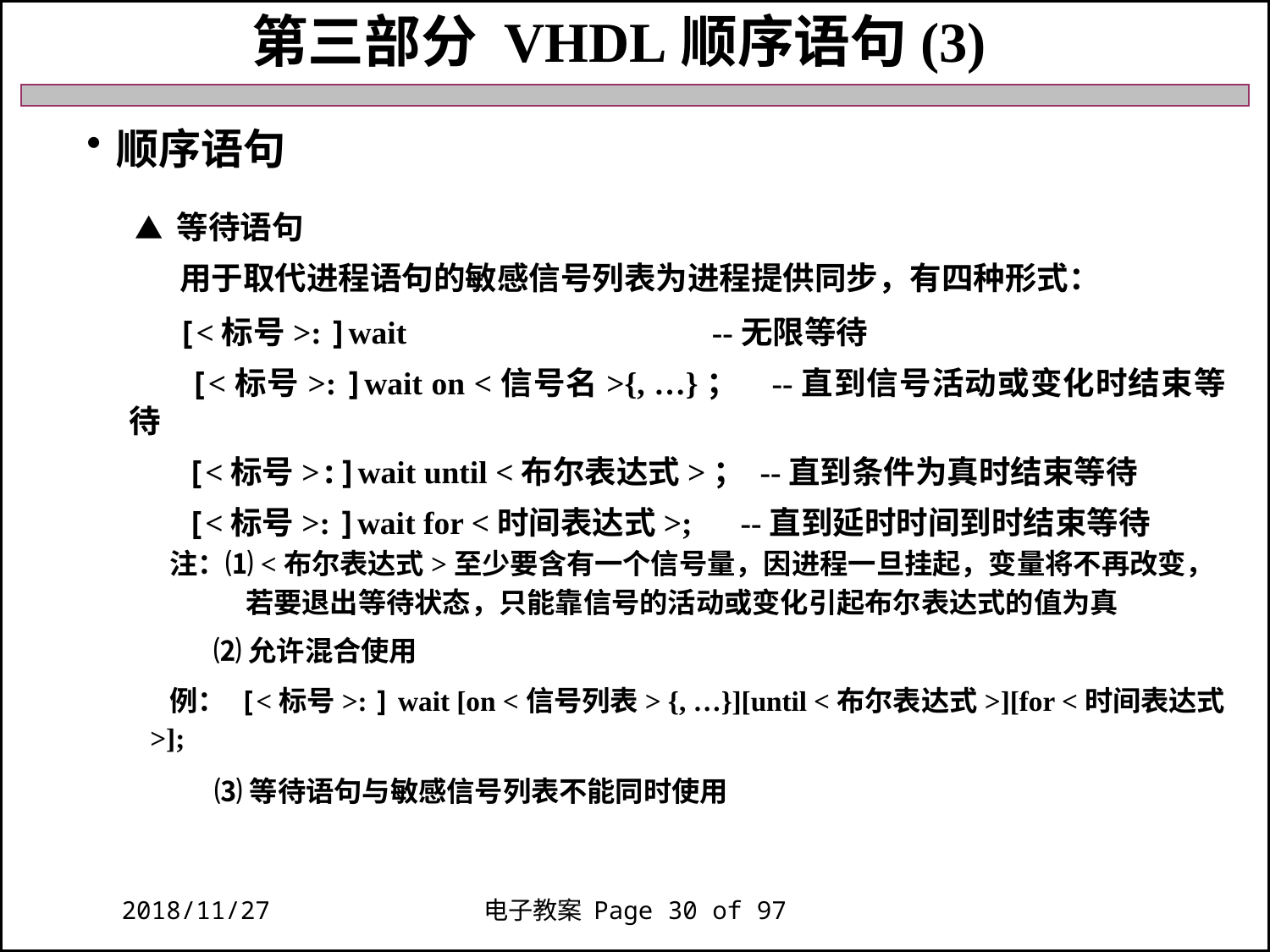

第三部分 VHDL顺序语句(3)

顺序语句
 ▲ 等待语句
      用于取代进程语句的敏感信号列表为进程提供同步，有四种形式：
      [<标号>: ]wait                                      --无限等待
   [<标号>: ]wait on <信号名>{, …}；   --直到信号活动或变化时结束等待
   [<标号>:]wait until <布尔表达式>； --直到条件为真时结束等待
   [<标号>: ]wait for <时间表达式>;      --直到延时时间到时结束等待

  注：⑴<布尔表达式>至少要含有一个信号量，因进程一旦挂起，变量将不再改变，
              若要退出等待状态，只能靠信号的活动或变化引起布尔表达式的值为真
          ⑵允许混合使用
  例： [<标号>: ] wait [on <信号列表> {, …}][until <布尔表达式>][for <时间表达式>];
         ⑶等待语句与敏感信号列表不能同时使用
2018/11/27
电子教案 Page 30 of 97